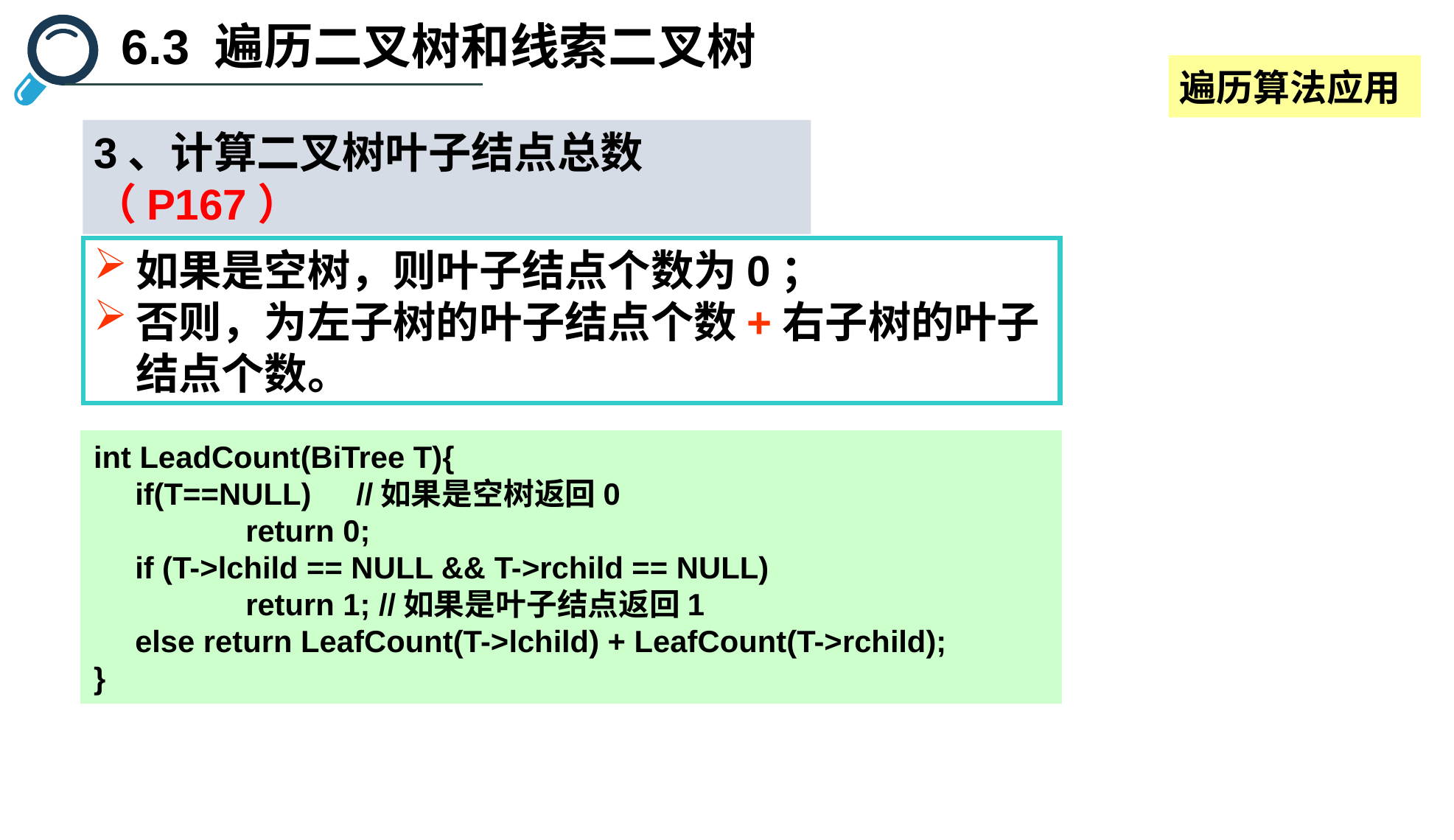

6.3 遍历二叉树和线索二叉树
遍历算法应用
3、计算二叉树叶子结点总数（P167）
如果是空树，则叶子结点个数为0；
否则，为左子树的叶子结点个数+右子树的叶子结点个数。
int LeadCount(BiTree T){
 	if(T==NULL) 	//如果是空树返回0
		return 0;
	if (T->lchild == NULL && T->rchild == NULL)
		return 1; //如果是叶子结点返回1
	else return LeafCount(T->lchild) + LeafCount(T->rchild);
}